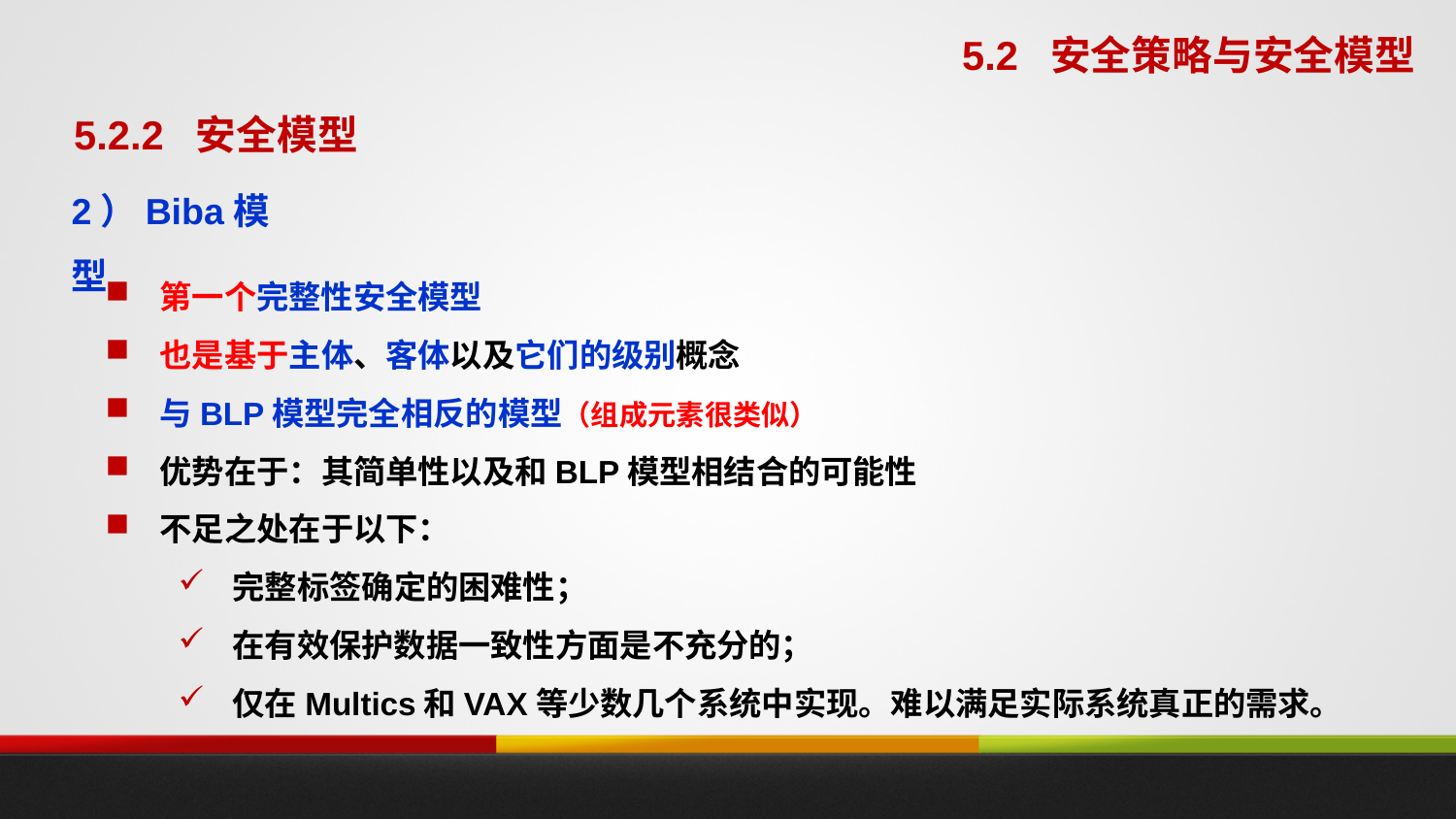

5.2  安全策略与安全模型
5.2.2  安全模型
2）Biba模型
第一个完整性安全模型
也是基于主体、客体以及它们的级别概念
与BLP模型完全相反的模型（组成元素很类似）
优势在于：其简单性以及和BLP模型相结合的可能性
不足之处在于以下：
完整标签确定的困难性；
在有效保护数据一致性方面是不充分的；
仅在Multics和VAX等少数几个系统中实现。难以满足实际系统真正的需求。